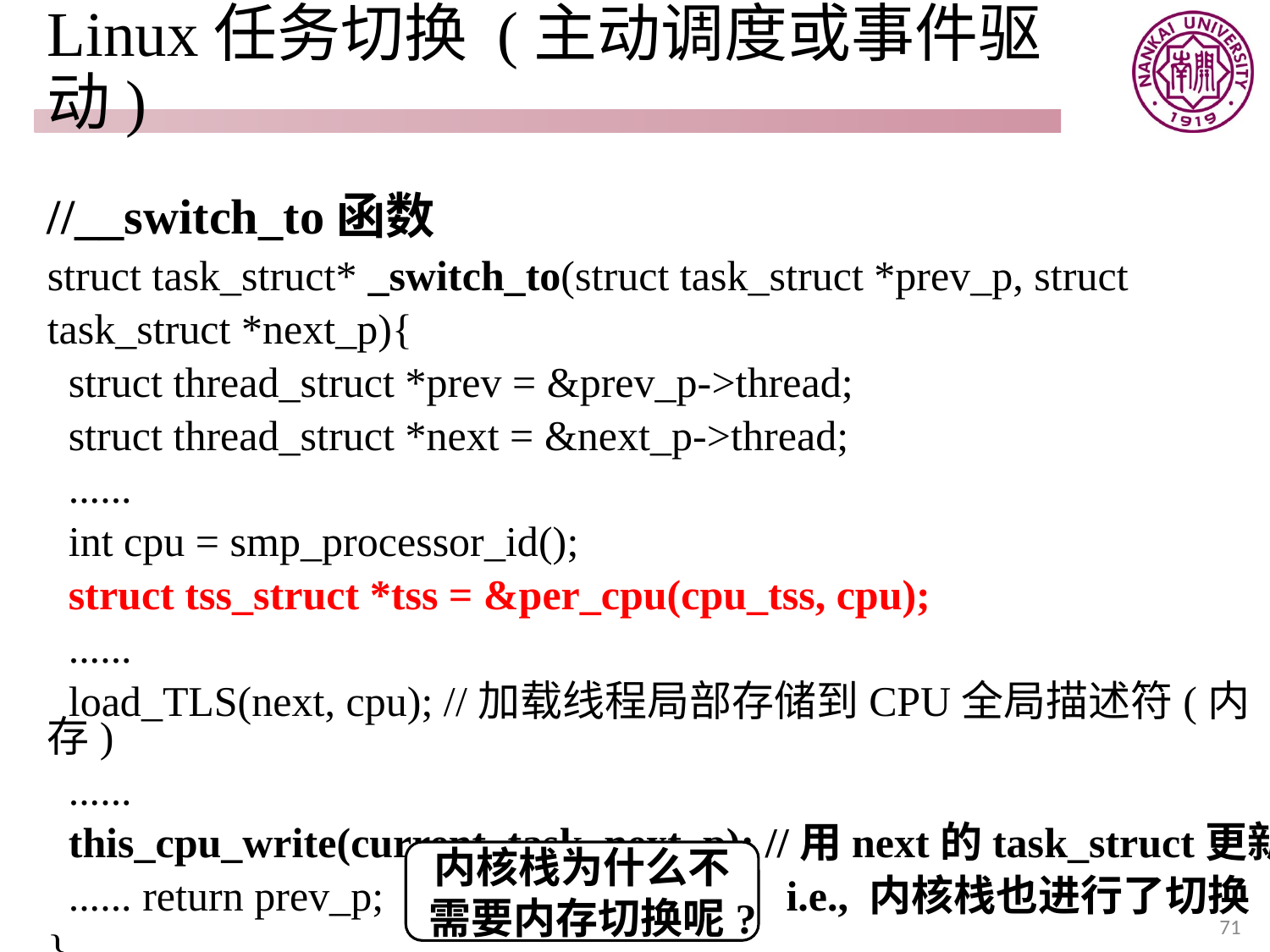

# Linux任务切换 (主动调度或事件驱动)
//__switch_to函数
struct task_struct* _switch_to(struct task_struct *prev_p, struct
task_struct *next_p){
  struct thread_struct *prev = &prev_p->thread;
  struct thread_struct *next = &next_p->thread;
  ......
  int cpu = smp_processor_id();
  struct tss_struct *tss = &per_cpu(cpu_tss, cpu);
  ......
  load_TLS(next, cpu); //加载线程局部存储到CPU全局描述符(内存)
  ......
  this_cpu_write(current_task, next_p); //用next的task_struct更新
  ...... return prev_p;                                      i.e., 内核栈也进行了切换
}
内核栈为什么不需要内存切换呢?
71